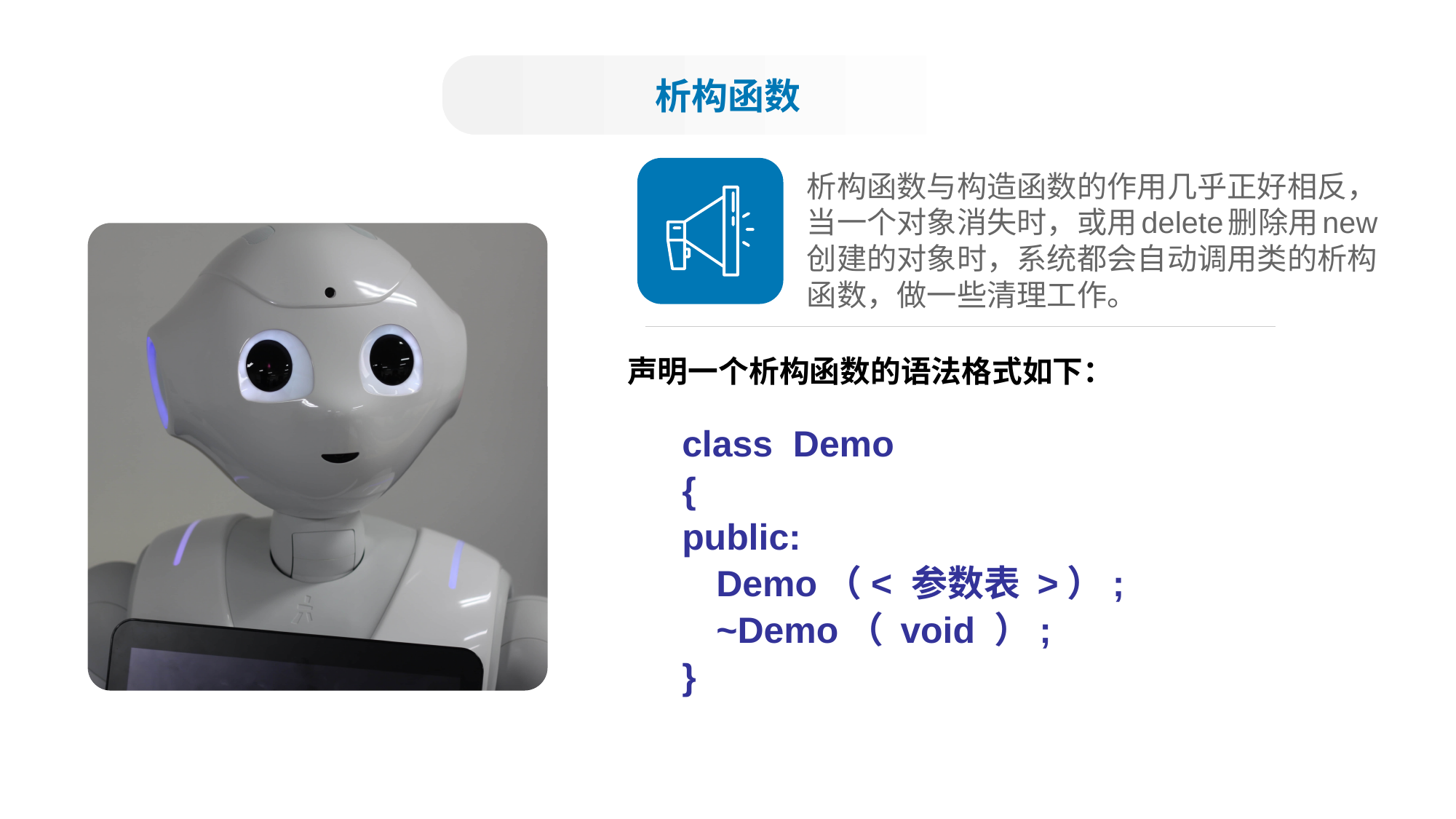

析构函数

析构函数与构造函数的作用几乎正好相反，
当一个对象消失时，或用delete删除用new
创建的对象时，系统都会自动调用类的析构
函数，做一些清理工作。

声明一个析构函数的语法格式如下：
class  Demo
{
public:
	Demo（< 参数表 >）;
	~Demo（ void ）;
}